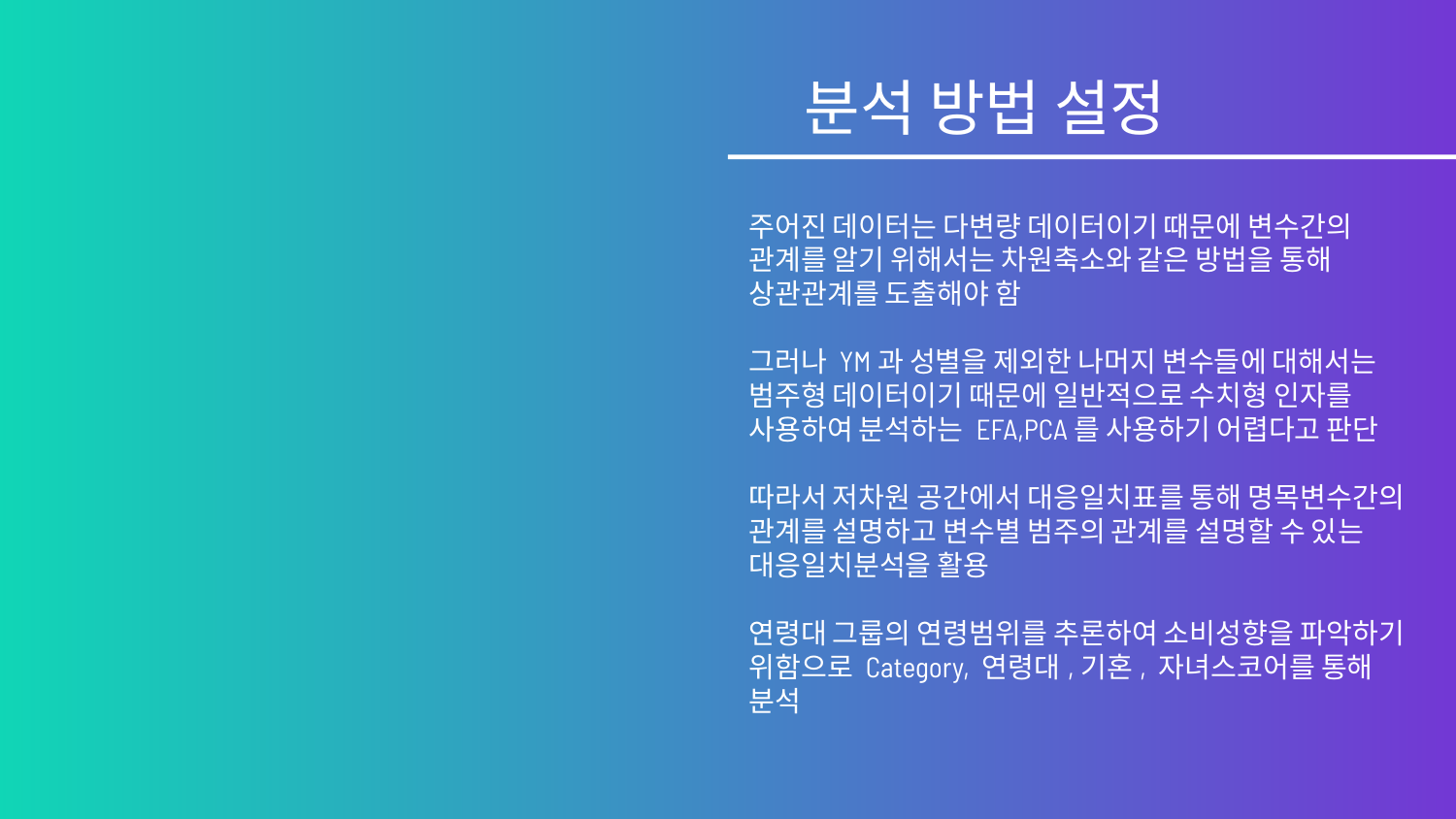

# 분석 방법 설정
주어진 데이터는 다변량 데이터이기 때문에 변수간의 관계를 알기 위해서는 차원축소와 같은 방법을 통해 상관관계를 도출해야 함

그러나 YM과 성별을 제외한 나머지 변수들에 대해서는 범주형 데이터이기 때문에 일반적으로 수치형 인자를 사용하여 분석하는 EFA,PCA를 사용하기 어렵다고 판단

따라서 저차원 공간에서 대응일치표를 통해 명목변수간의 관계를 설명하고 변수별 범주의 관계를 설명할 수 있는 대응일치분석을 활용

연령대 그룹의 연령범위를 추론하여 소비성향을 파악하기 위함으로 Category, 연령대,기혼, 자녀스코어를 통해 분석